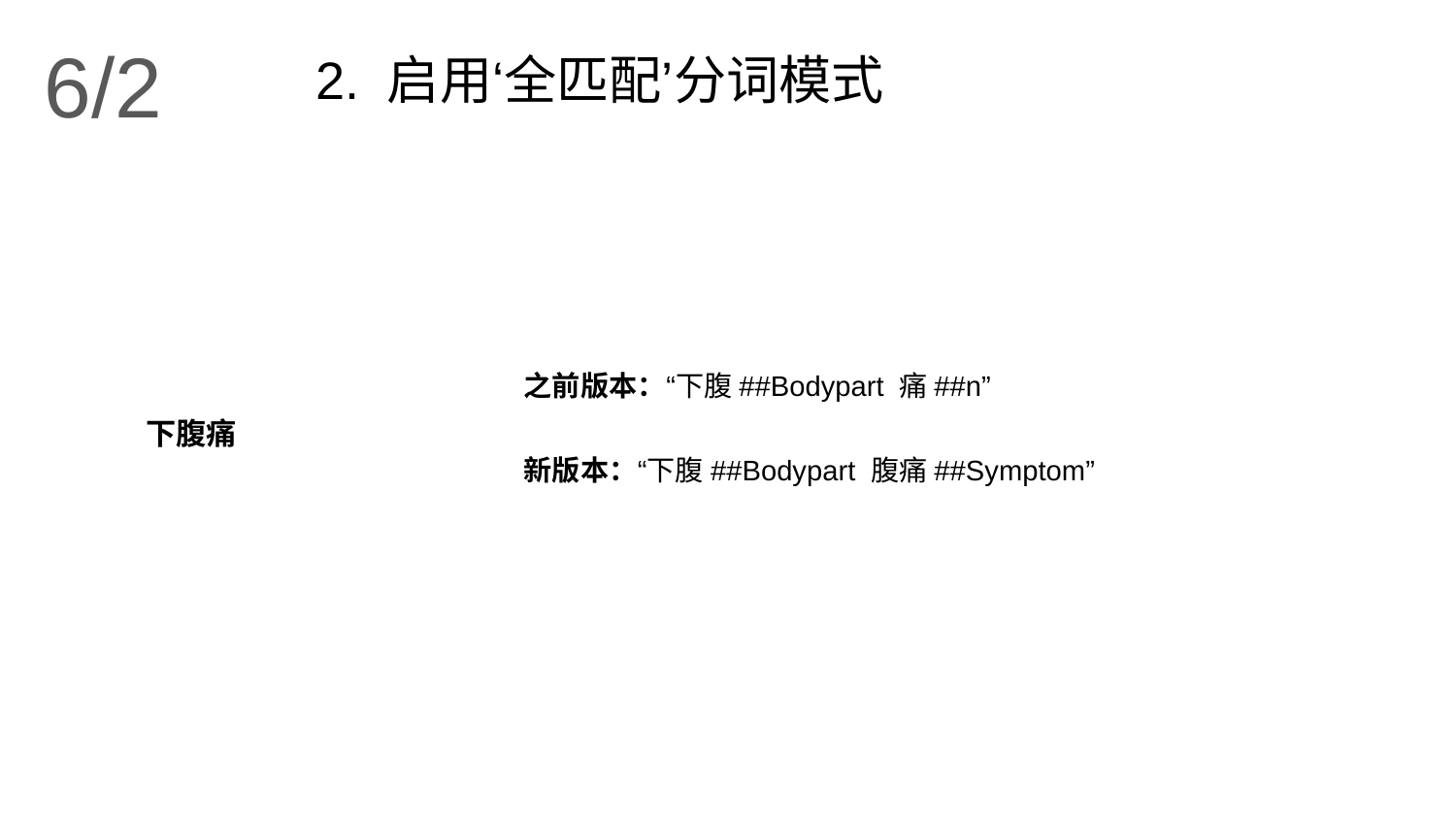

6/2
2. 启用‘全匹配’分词模式
之前版本：“下腹##Bodypart 痛##n”
下腹痛
新版本：“下腹##Bodypart 腹痛##Symptom”